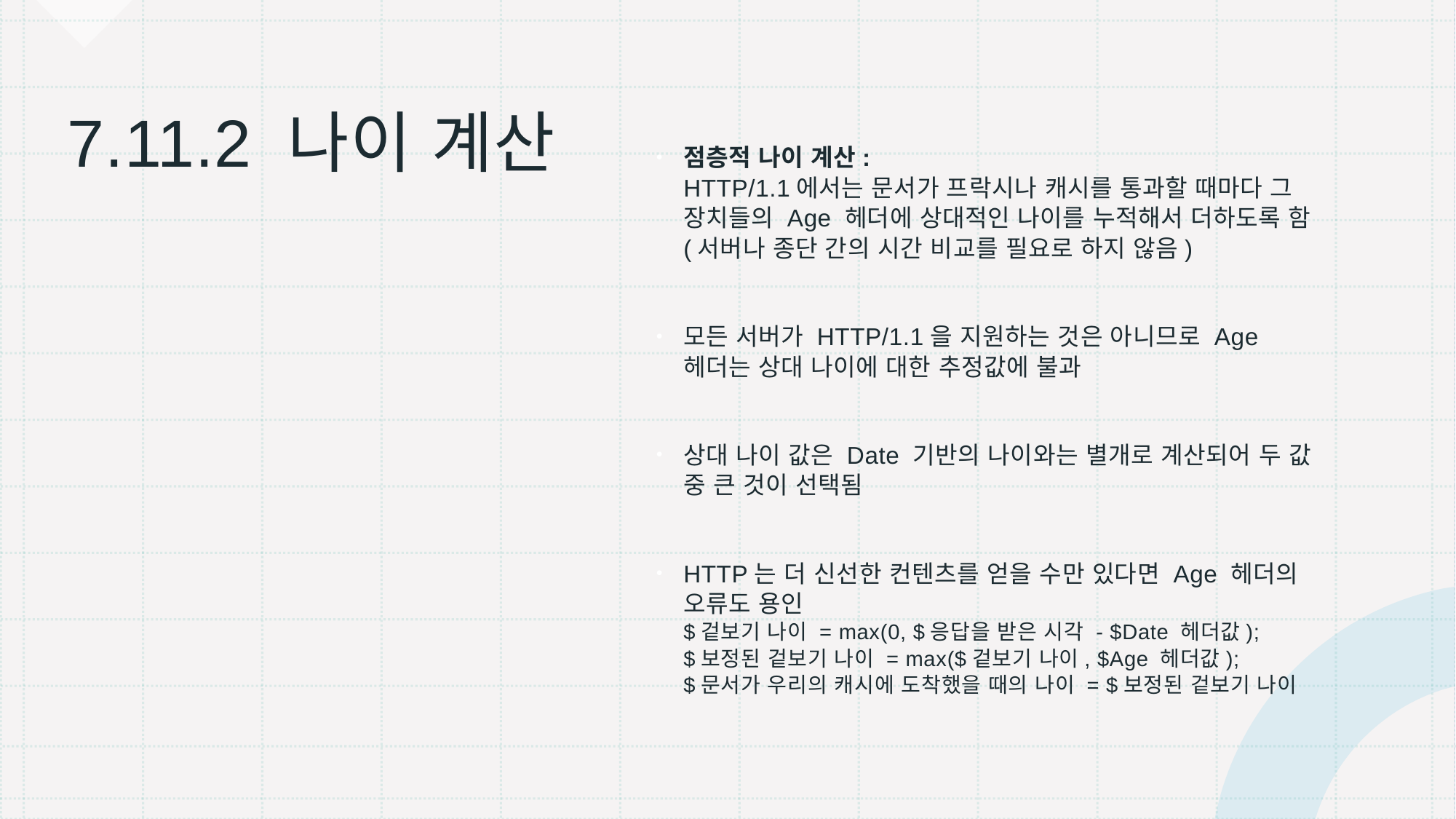

점층적 나이 계산:
HTTP/1.1에서는 문서가 프락시나 캐시를 통과할 때마다 그 장치들의 Age 헤더에 상대적인 나이를 누적해서 더하도록 함(서버나 종단 간의 시간 비교를 필요로 하지 않음)

모든 서버가 HTTP/1.1을 지원하는 것은 아니므로 Age 헤더는 상대 나이에 대한 추정값에 불과

상대 나이 값은 Date 기반의 나이와는 별개로 계산되어 두 값 중 큰 것이 선택됨

HTTP는 더 신선한 컨텐츠를 얻을 수만 있다면 Age 헤더의 오류도 용인
$겉보기 나이 = max(0, $응답을 받은 시각 - $Date 헤더값);
$보정된 겉보기 나이 = max($겉보기 나이, $Age 헤더값);
$문서가 우리의 캐시에 도착했을 때의 나이 = $보정된 겉보기 나이
# 7.11.2 나이 계산